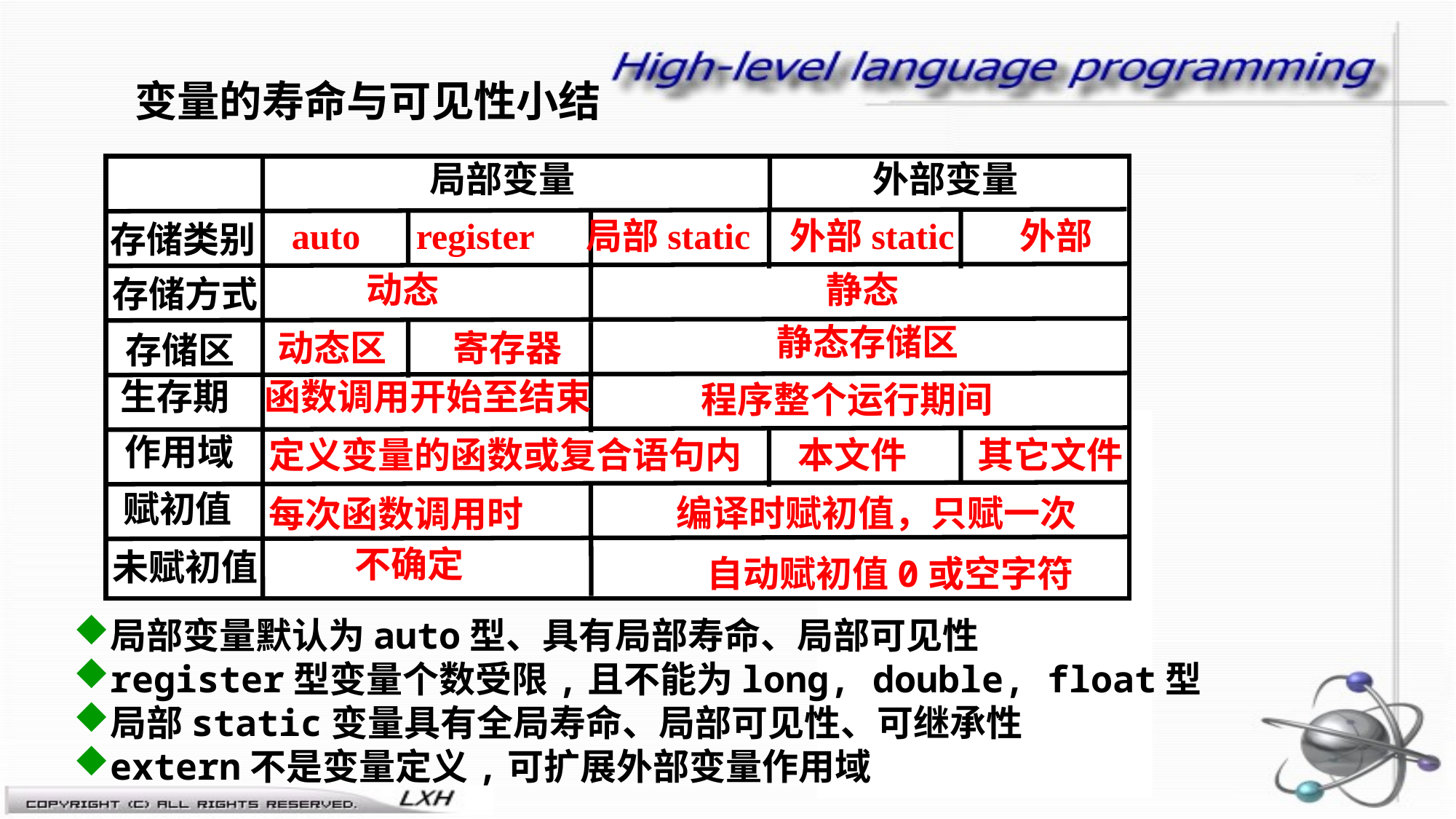

变量的寿命与可见性小结

局部变量
外部变量

auto
register
局部static
外部static
外部
存储类别
动态
静态
存储方式
静态存储区
动态区
寄存器
存储区
生存期
函数调用开始至结束
程序整个运行期间

作用域
定义变量的函数或复合语句内
本文件
其它文件
赋初值
每次函数调用时
编译时赋初值，只赋一次
不确定
未赋初值
自动赋初值0或空字符
局部变量默认为auto型、具有局部寿命、局部可见性
register型变量个数受限,且不能为long, double, float型
局部static变量具有全局寿命、局部可见性、可继承性
extern不是变量定义,可扩展外部变量作用域